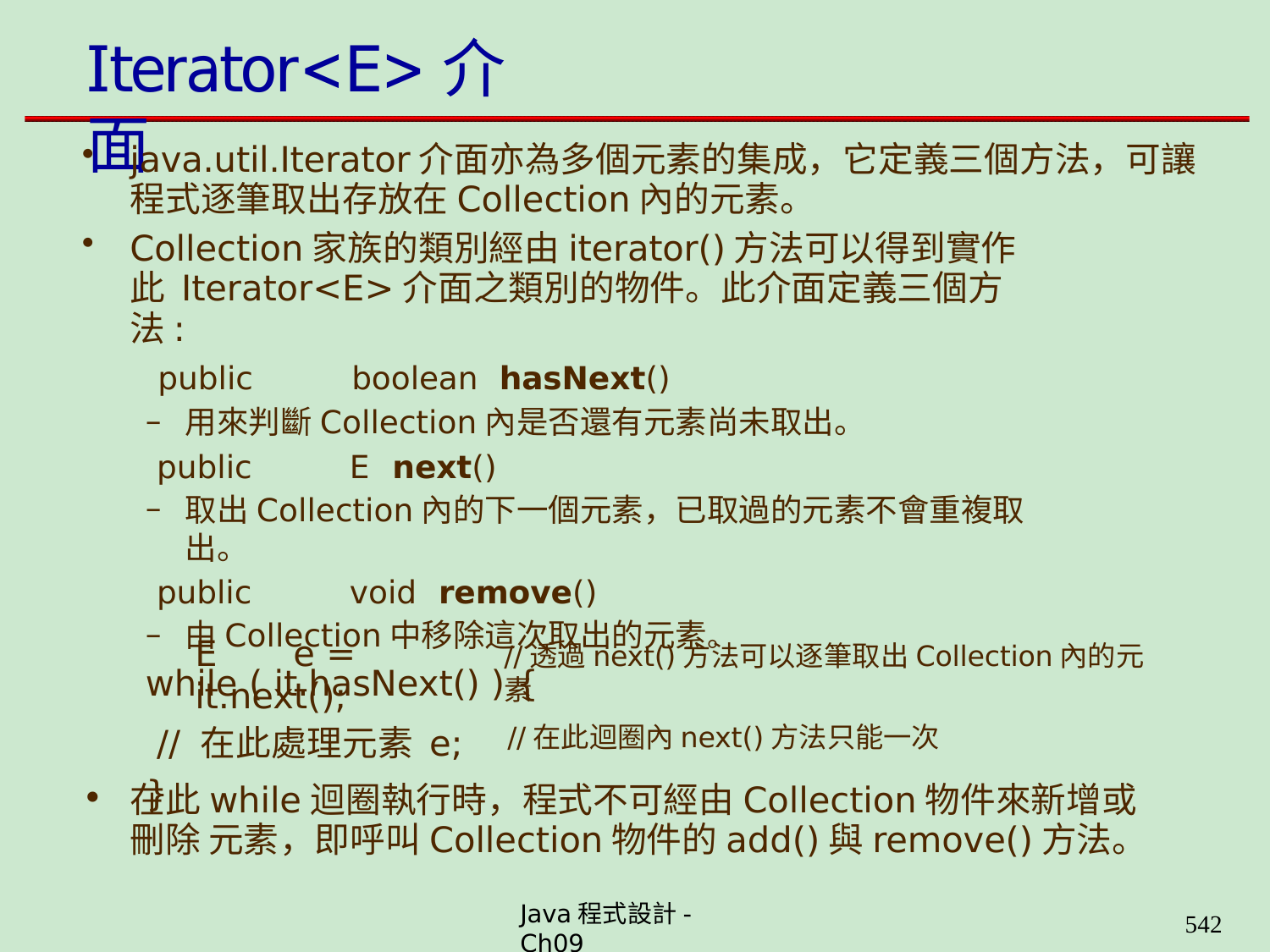

# Iterator<E>介面
java.util.Iterator介面亦為多個元素的集成，它定義三個方法，可讓 程式逐筆取出存放在Collection內的元素。
Collection家族的類別經由iterator()方法可以得到實作此 Iterator<E>介面之類別的物件。此介面定義三個方法:
public	boolean	hasNext()
用來判斷Collection內是否還有元素尚未取出。
public	E	next()
取出Collection內的下一個元素，已取過的元素不會重複取出。
public	void	remove()
由Collection中移除這次取出的元素。
while ( it.hasNext() ) {
//透過next()方法可以逐筆取出Collection內的元素
//在此迴圈內next()方法只能一次
E	e = it.next();
// 在此處理元素 e;
}
在此while迴圈執行時，程式不可經由Collection物件來新增或刪除 元素，即呼叫Collection物件的add()與remove()方法。
Java程式設計-Ch09
542